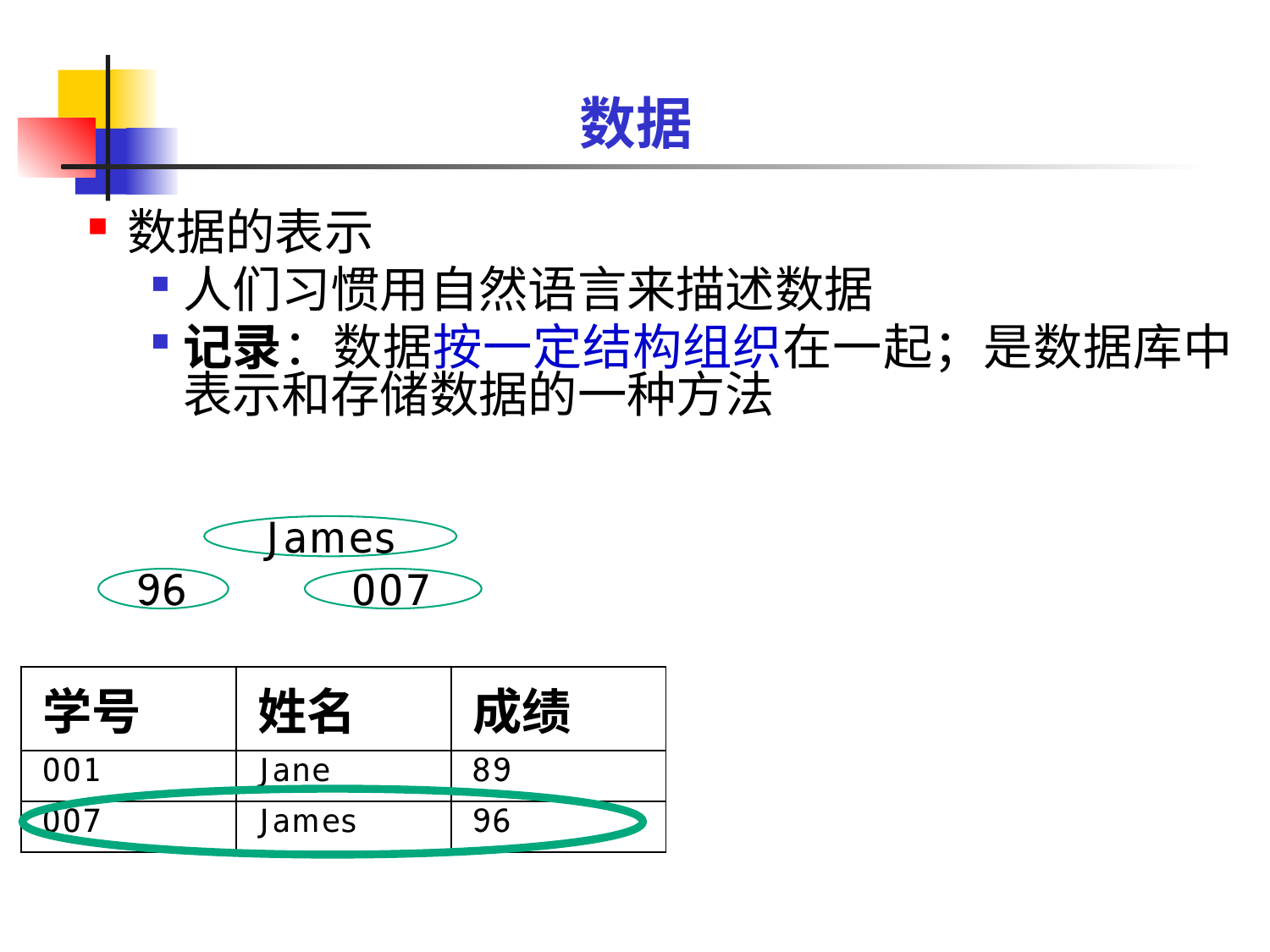

# 数据
数据的表示
人们习惯用自然语言来描述数据
记录：数据按一定结构组织在一起；是数据库中表示和存储数据的一种方法
James
96
007
| 学号 | 姓名 | 成绩 |
| --- | --- | --- |
| 001 | Jane | 89 |
| 007 | James | 96 |